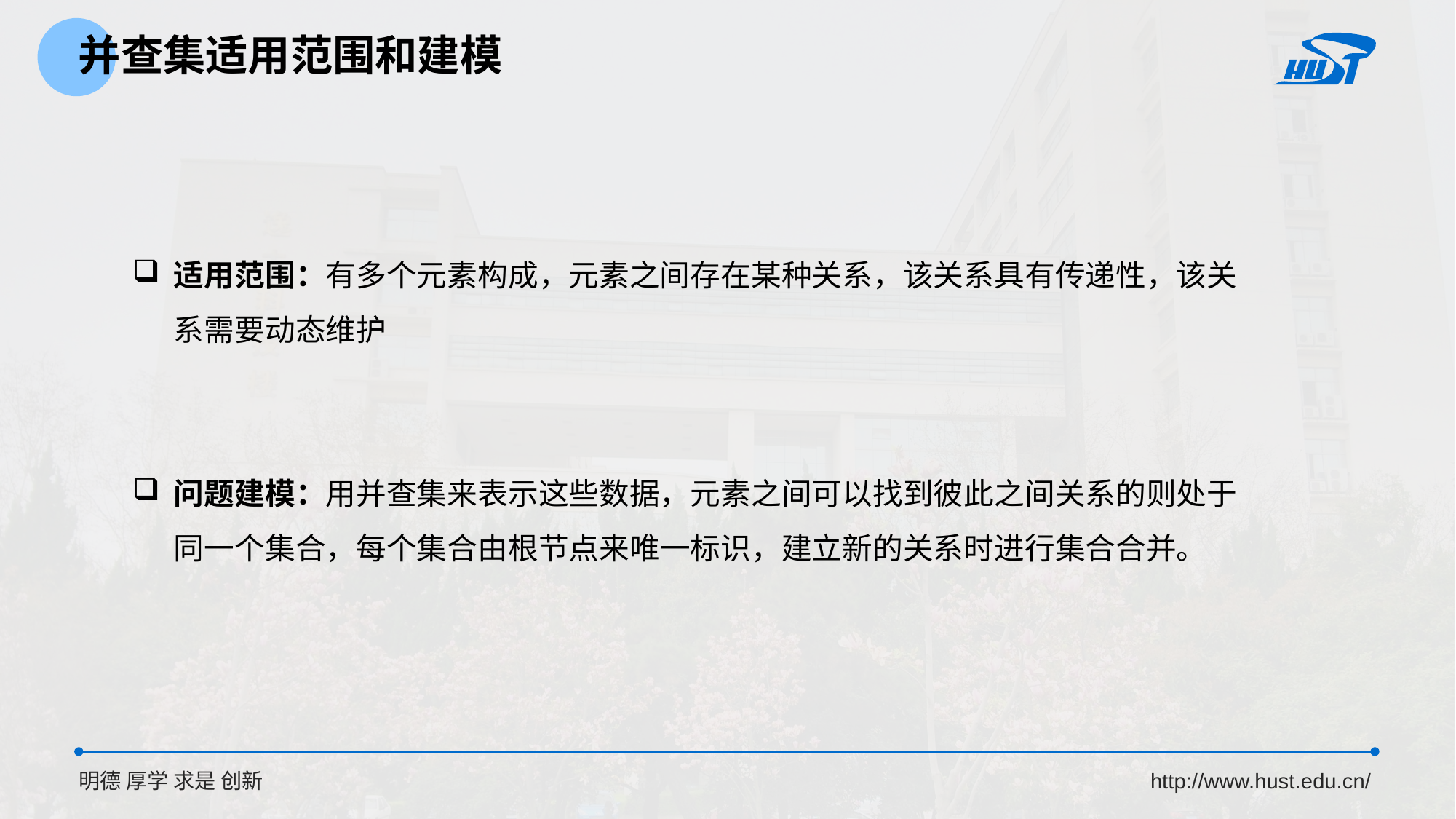

并查集适用范围和建模

适用范围：有多个元素构成，元素之间存在某种关系，该关系具有传递性，该关系需要动态维护

问题建模：用并查集来表示这些数据，元素之间可以找到彼此之间关系的则处于同一个集合，每个集合由根节点来唯一标识，建立新的关系时进行集合合并。